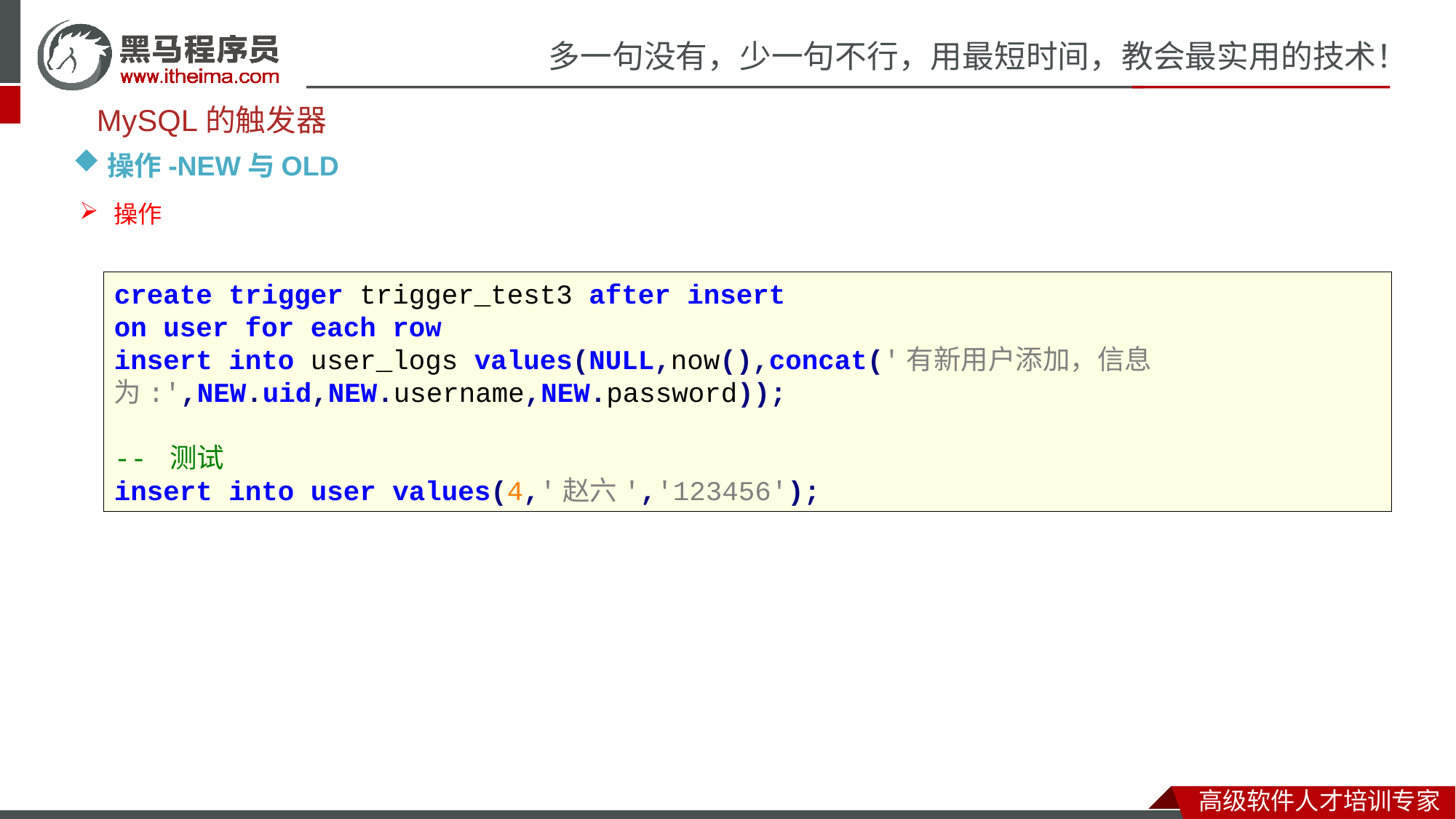

MySQL的触发器
操作-NEW与OLD
操作
create trigger trigger_test3 after insert
on user for each row
insert into user_logs values(NULL,now(),concat('有新用户添加，信息为:',NEW.uid,NEW.username,NEW.password));

-- 测试
insert into user values(4,'赵六','123456');